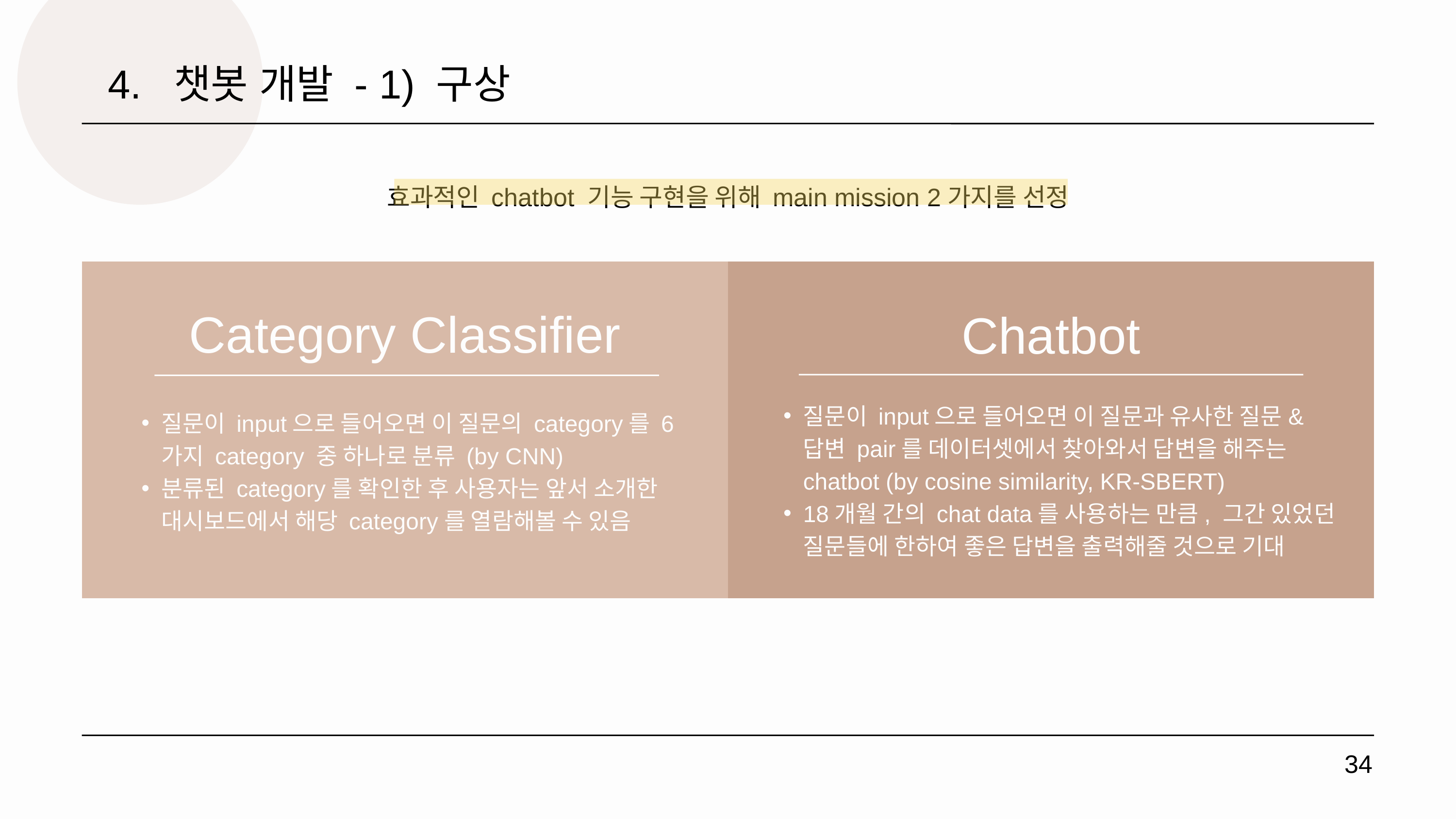

4.  챗봇 개발 - 1) 구상

효과적인 chatbot 기능 구현을 위해 main mission 2가지를 선정

Category Classifier
Chatbot

질문이 input으로 들어오면 이 질문과 유사한 질문&답변 pair를 데이터셋에서 찾아와서 답변을 해주는 chatbot (by cosine similarity, KR-SBERT)
18개월 간의 chat data를 사용하는 만큼, 그간 있었던 질문들에 한하여 좋은 답변을 출력해줄 것으로 기대
질문이 input으로 들어오면 이 질문의 category를 6가지 category 중 하나로 분류 (by CNN)
분류된 category를 확인한 후 사용자는 앞서 소개한 대시보드에서 해당 category를 열람해볼 수 있음

34